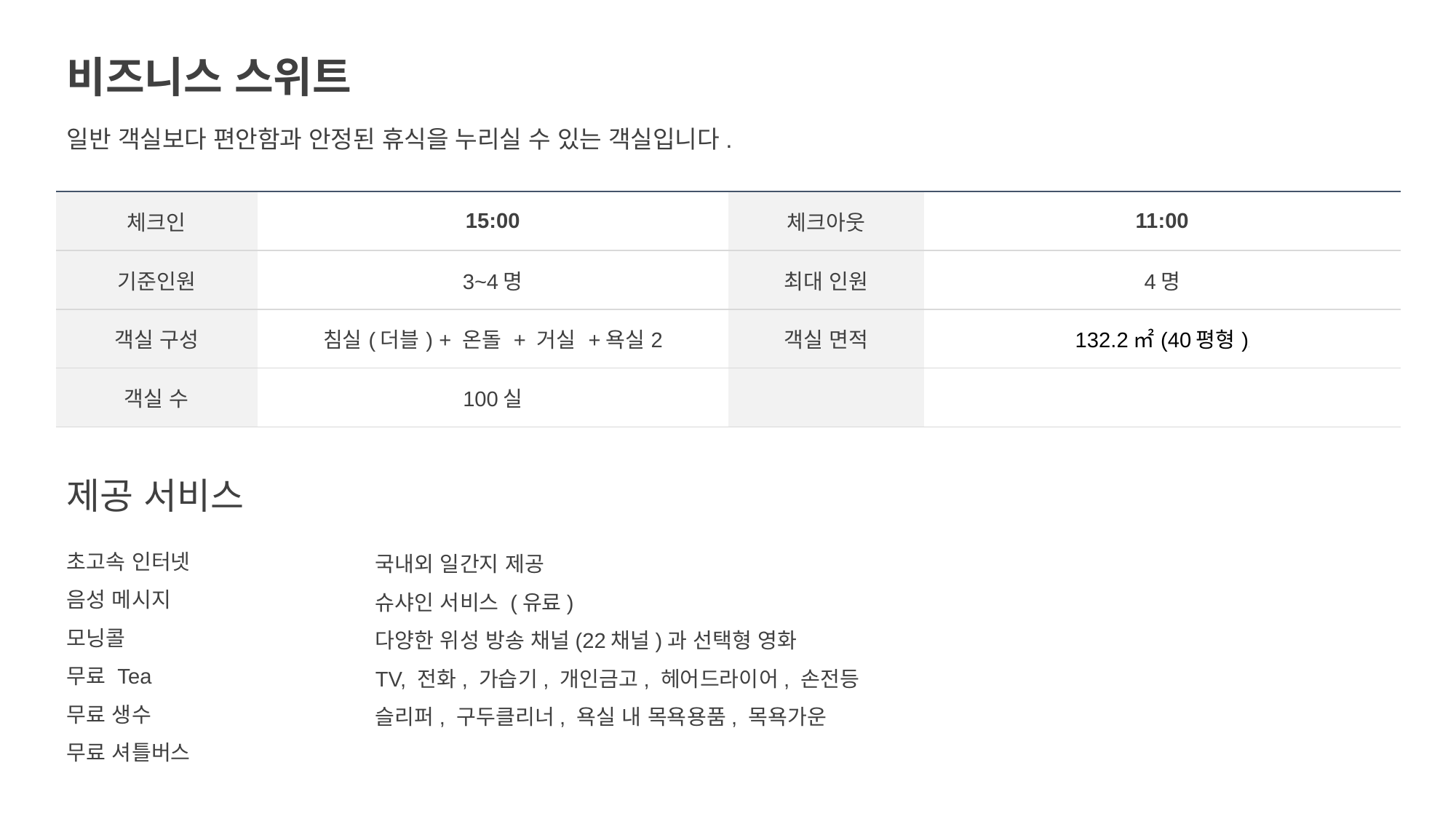

비즈니스 스위트
일반 객실보다 편안함과 안정된 휴식을 누리실 수 있는 객실입니다.
| 체크인 | 15:00 | 체크아웃 | 11:00 |
| --- | --- | --- | --- |
| 기준인원 | 3~4명 | 최대 인원 | 4명 |
| 객실 구성 | 침실(더블) + 온돌 + 거실 +욕실2 | 객실 면적 | 132.2㎡(40평형)) |
| 객실 수 | 100실 |  |  |
제공 서비스
초고속 인터넷
음성 메시지
모닝콜
무료 Tea
무료 생수
무료 셔틀버스
국내외 일간지 제공
슈샤인 서비스 (유료)
다양한 위성 방송 채널(22채널)과 선택형 영화
TV, 전화, 가습기, 개인금고, 헤어드라이어, 손전등
슬리퍼, 구두클리너, 욕실 내 목욕용품, 목욕가운